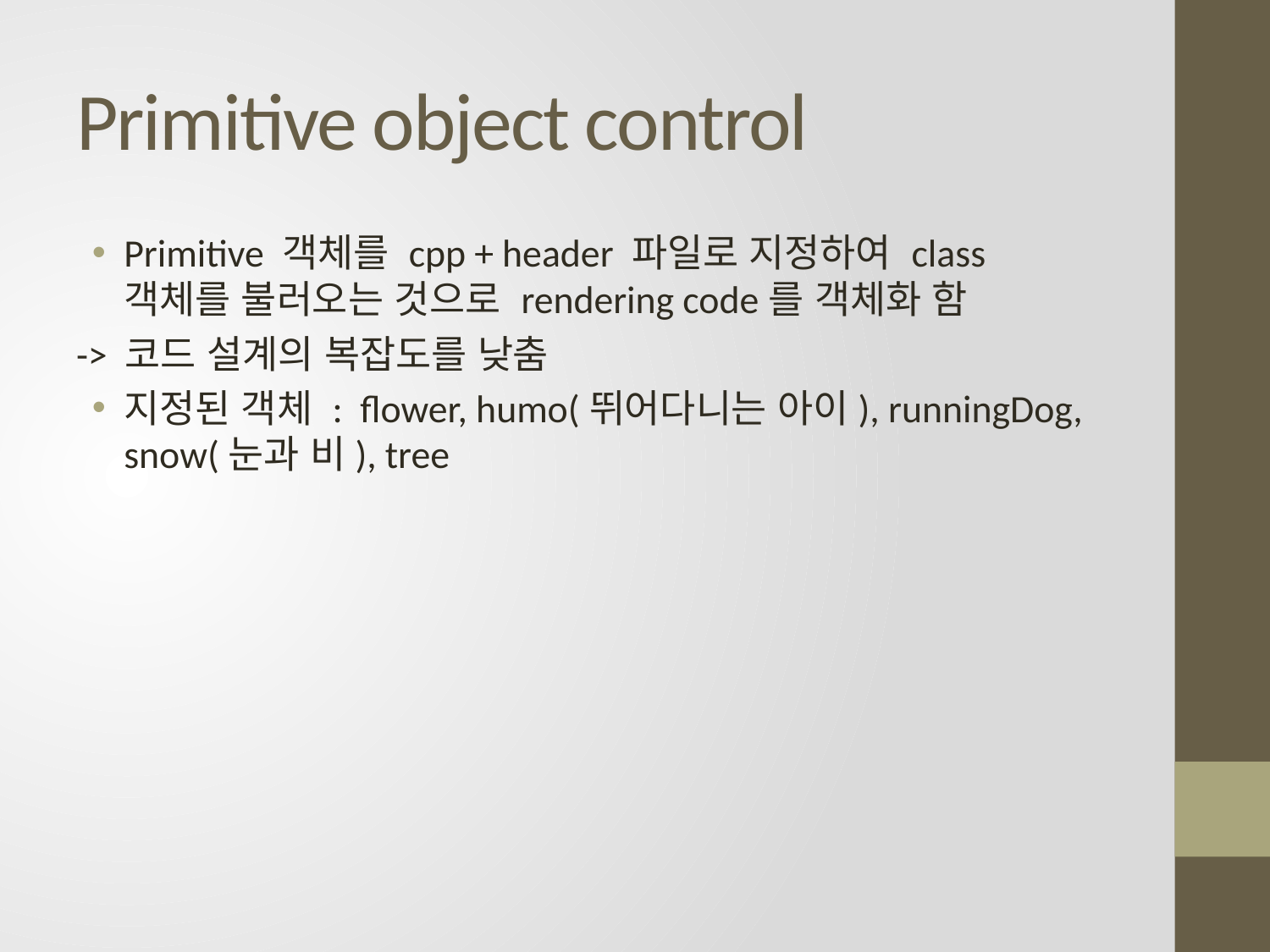

# Primitive object control
Primitive 객체를 cpp + header 파일로 지정하여 class 객체를 불러오는 것으로 rendering code를 객체화 함
-> 코드 설계의 복잡도를 낮춤
지정된 객체 :  flower, humo(뛰어다니는 아이), runningDog, snow(눈과 비), tree